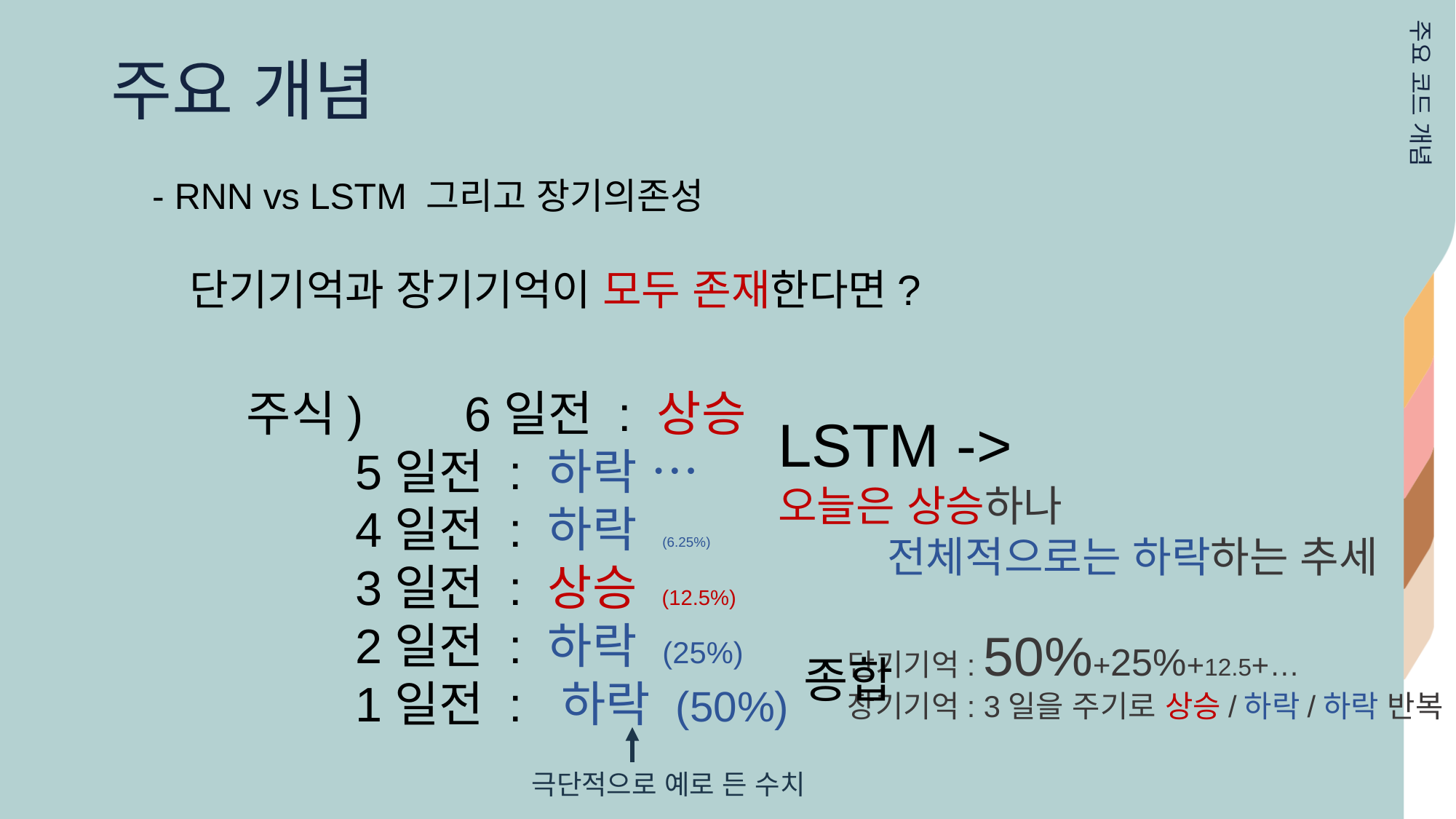

주요 개념
주요 코드 개념
- RNN vs LSTM 그리고 장기의존성
단기기억과 장기기억이 모두 존재한다면?
주식)	6일전 : 상승
	5일전 : 하락 …
	4일전 : 하락 (6.25%)
	3일전 : 상승  (12.5%)
	2일전 : 하락 (25%)
	1일전 :  하락 (50%)
LSTM ->
오늘은 상승하나
	전체적으로는 하락하는 추세
단기기억: 50%+25%+12.5+…
장기기억: 3일을 주기로 상승/하락/하락 반복
종합
극단적으로 예로 든 수치